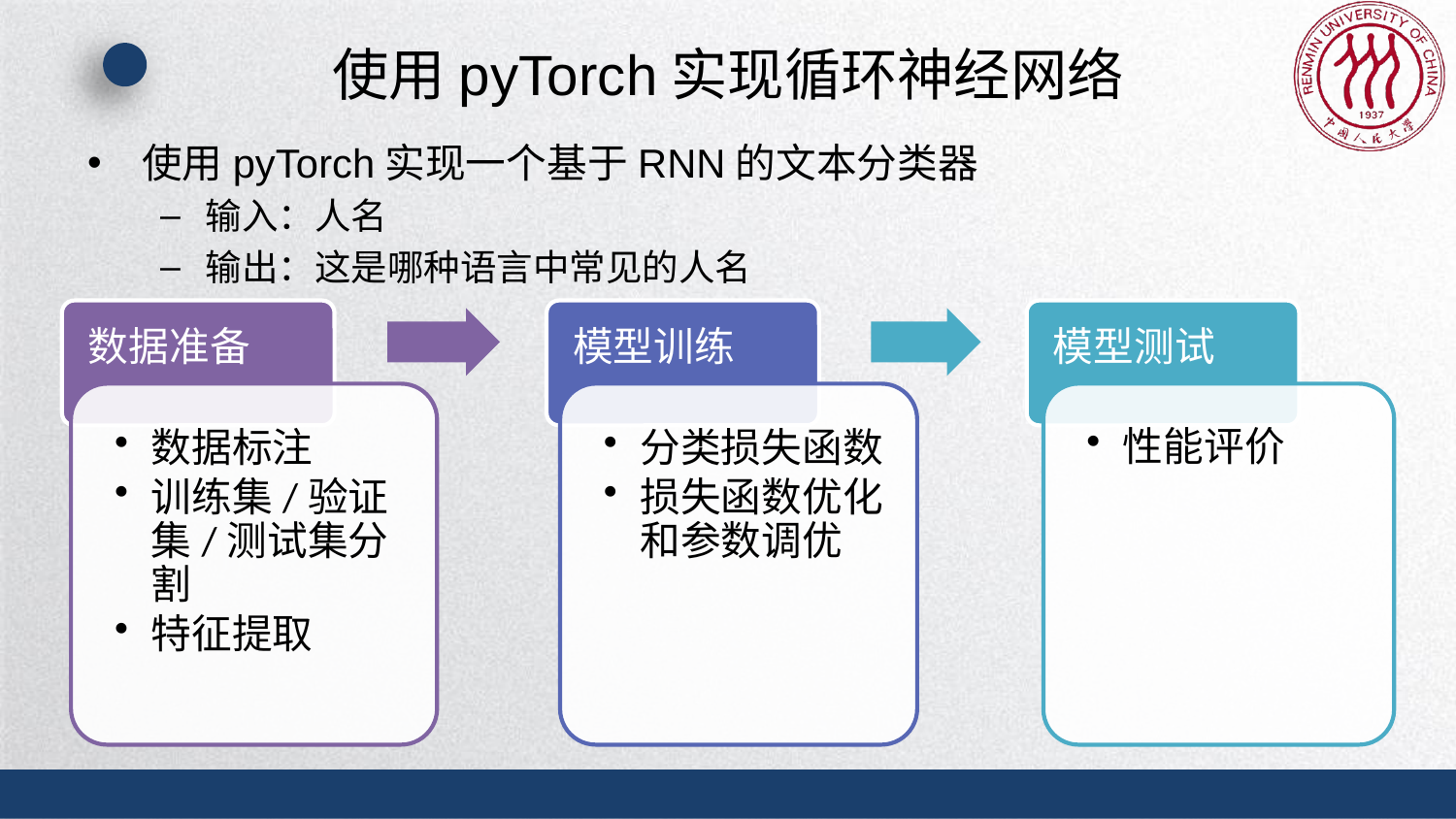

# 使用pyTorch实现循环神经网络
使用pyTorch实现一个基于RNN的文本分类器
输入：人名
输出：这是哪种语言中常见的人名
数据准备
数据标注
训练集/验证集/测试集分割
特征提取

模型训练
分类损失函数
损失函数优化和参数调优

模型测试
性能评价